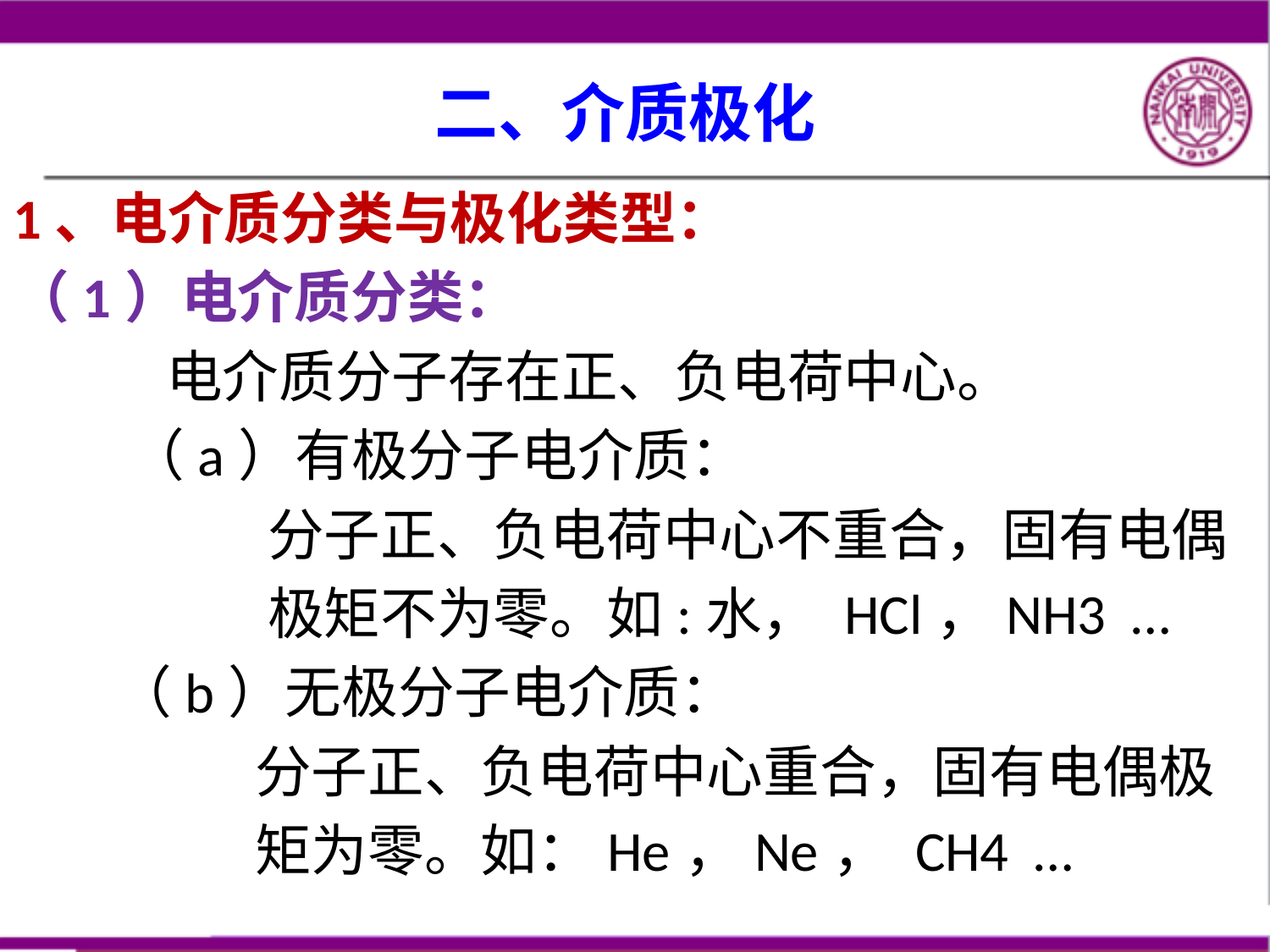

# 二、介质极化
1、电介质分类与极化类型：
（1）电介质分类：
           电介质分子存在正、负电荷中心。
        （a）有极分子电介质：
                   分子正、负电荷中心不重合，固有电偶
                   极矩不为零。如:水， HCl，NH3  …
       （b）无极分子电介质：
                  分子正、负电荷中心重合，固有电偶极
                  矩为零。如：He，Ne， CH4  …